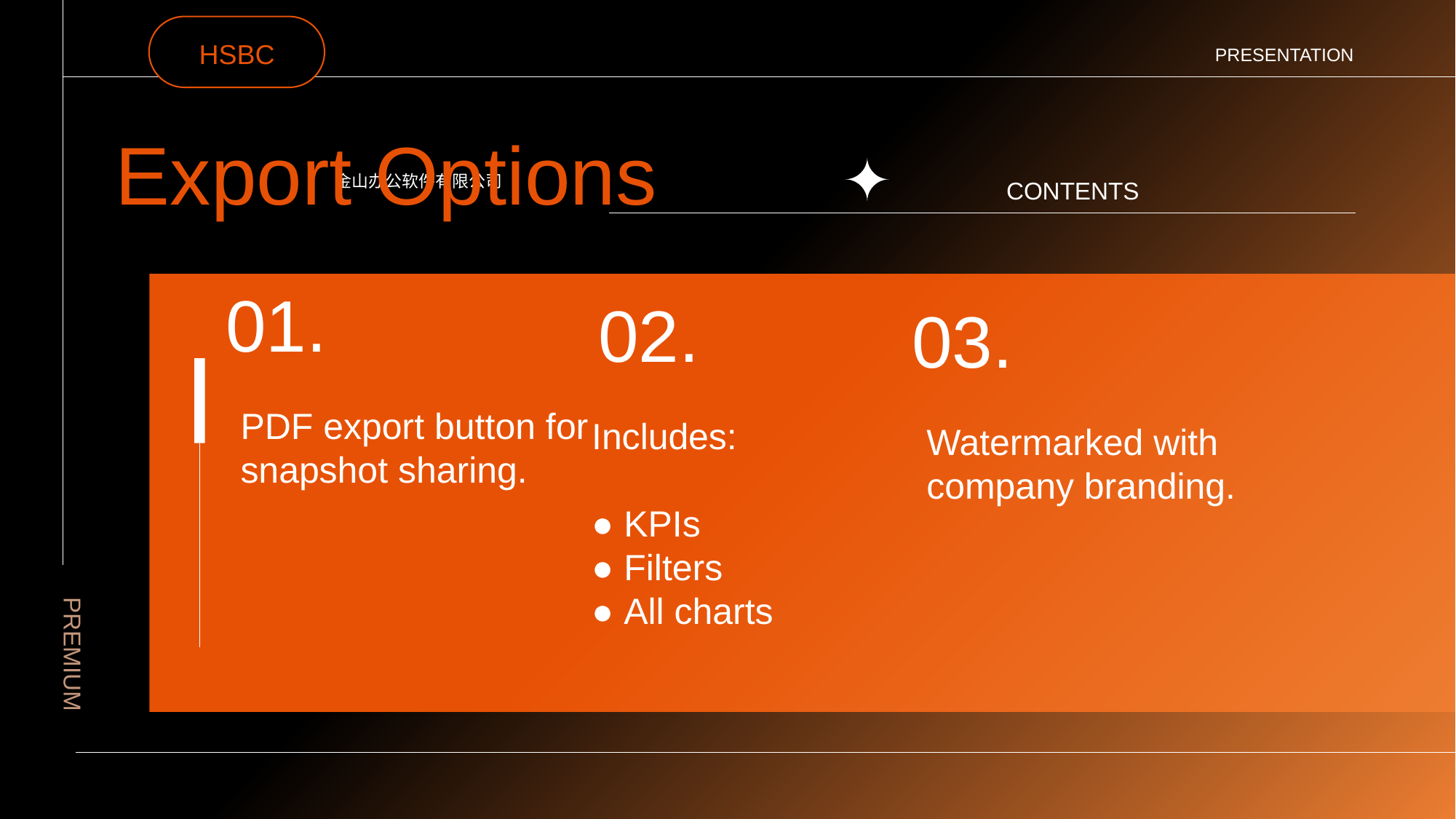

HSBC
PRESENTATION
Export Options

金山办公软件有限公司
CONTENTS
01.
PDF export button for snapshot sharing.

02.
Includes:

● KPIs
● Filters
● All charts
03.
Watermarked with company branding.

PREMIUM